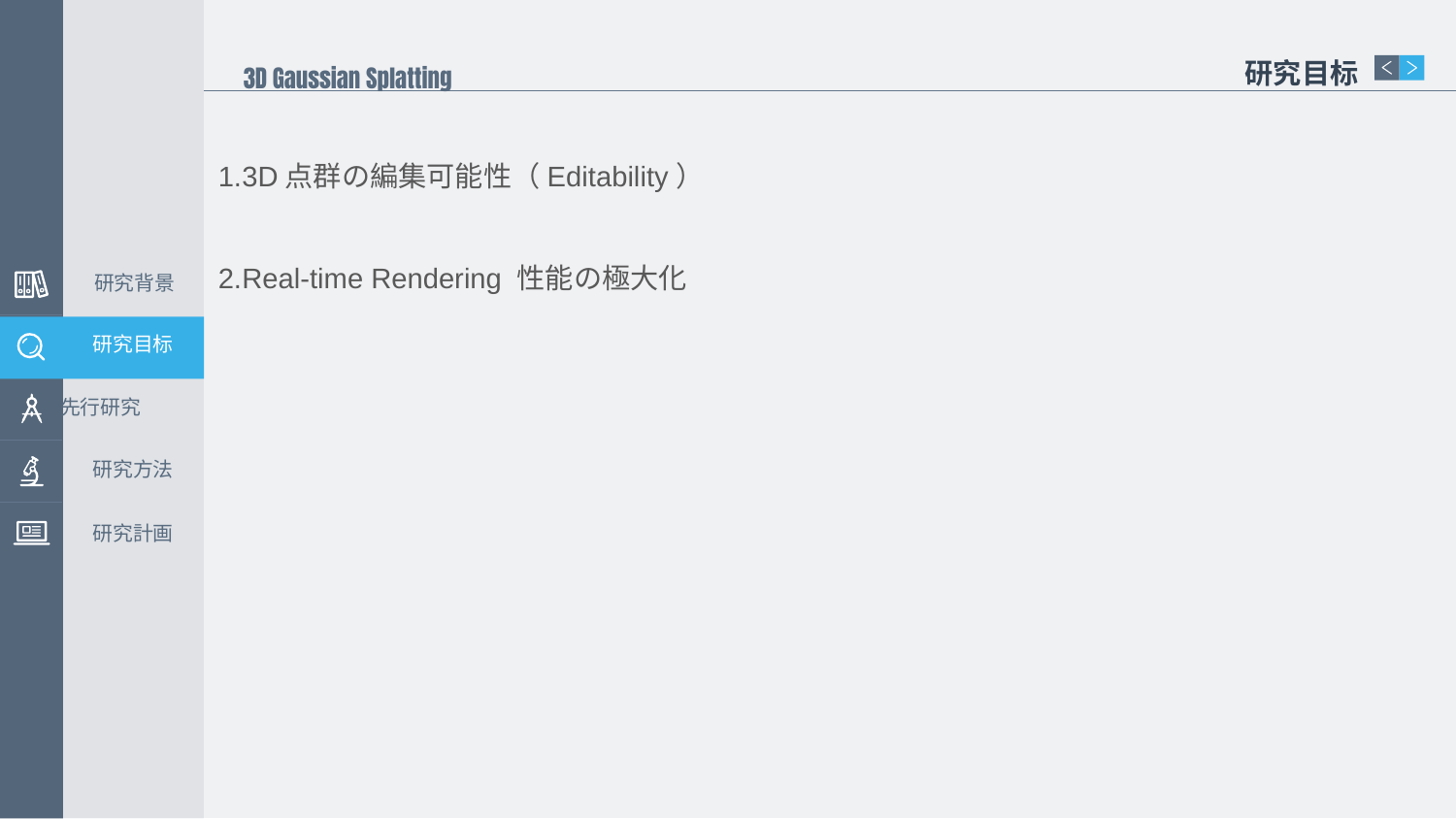

研究目标

3D Gaussian Splatting

3D点群の編集可能性（Editability）

Real-time Rendering 性能の極大化
研究背景

研究目标

先行研究

研究方法

研究計画